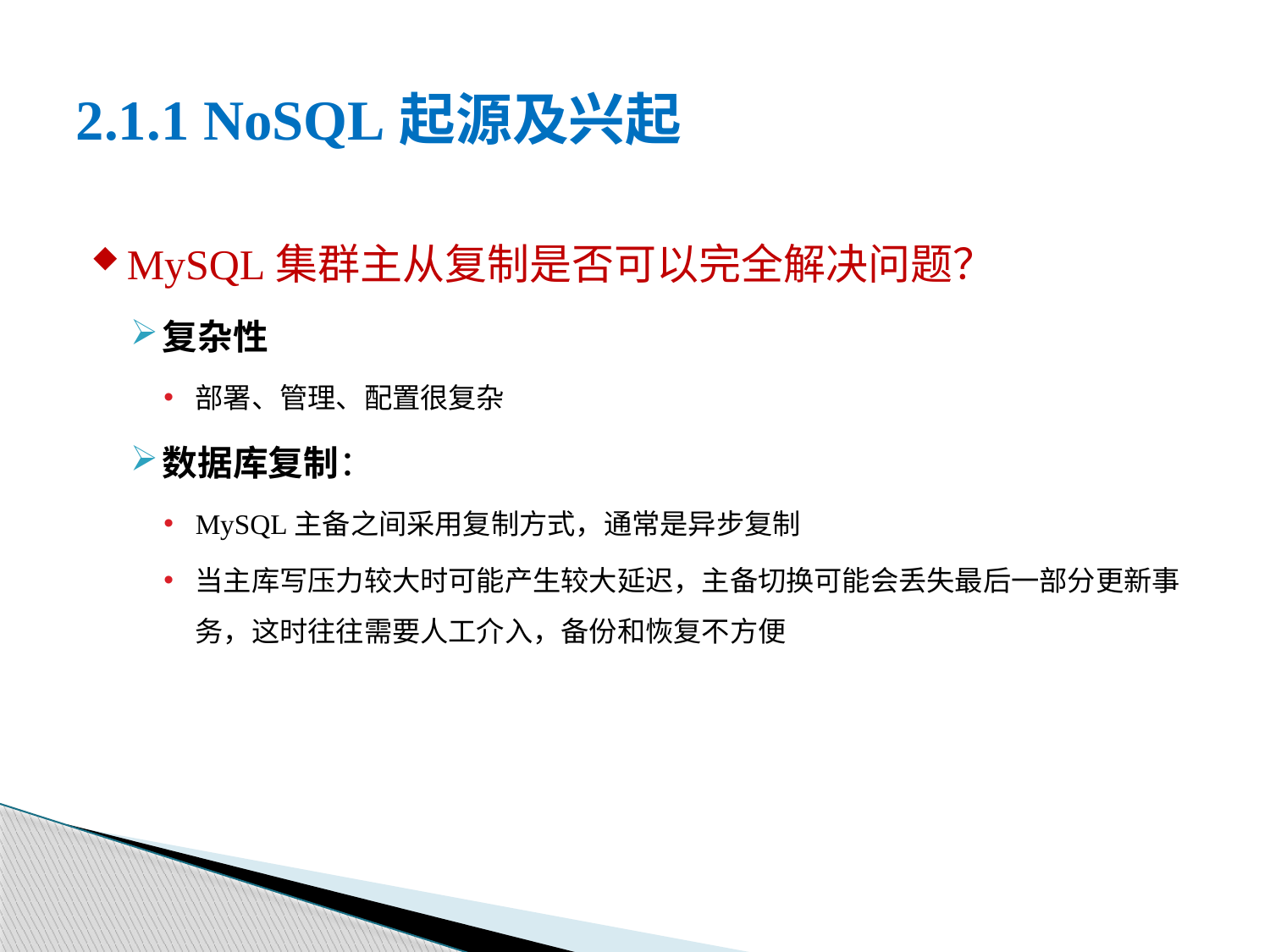

# 2.1.1 NoSQL起源及兴起
MySQL集群主从复制是否可以完全解决问题？
复杂性
部署、管理、配置很复杂
数据库复制：
MySQL主备之间采用复制方式，通常是异步复制
当主库写压力较大时可能产生较大延迟，主备切换可能会丢失最后一部分更新事务，这时往往需要人工介入，备份和恢复不方便